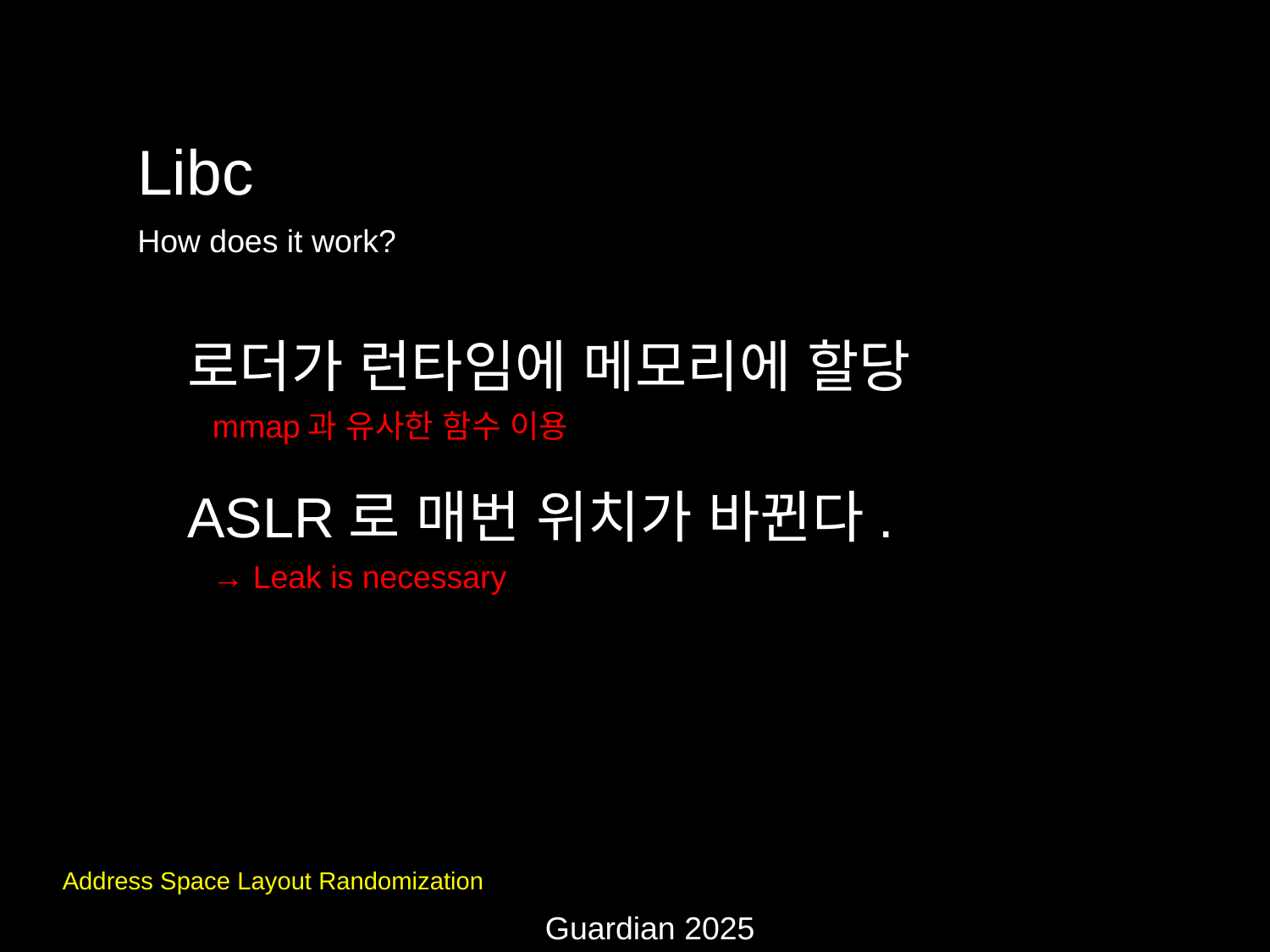

Libc
How does it work?
로더가 런타임에 메모리에 할당
ASLR로 매번 위치가 바뀐다.
→ Leak is necessary
mmap과 유사한 함수 이용
Address Space Layout Randomization